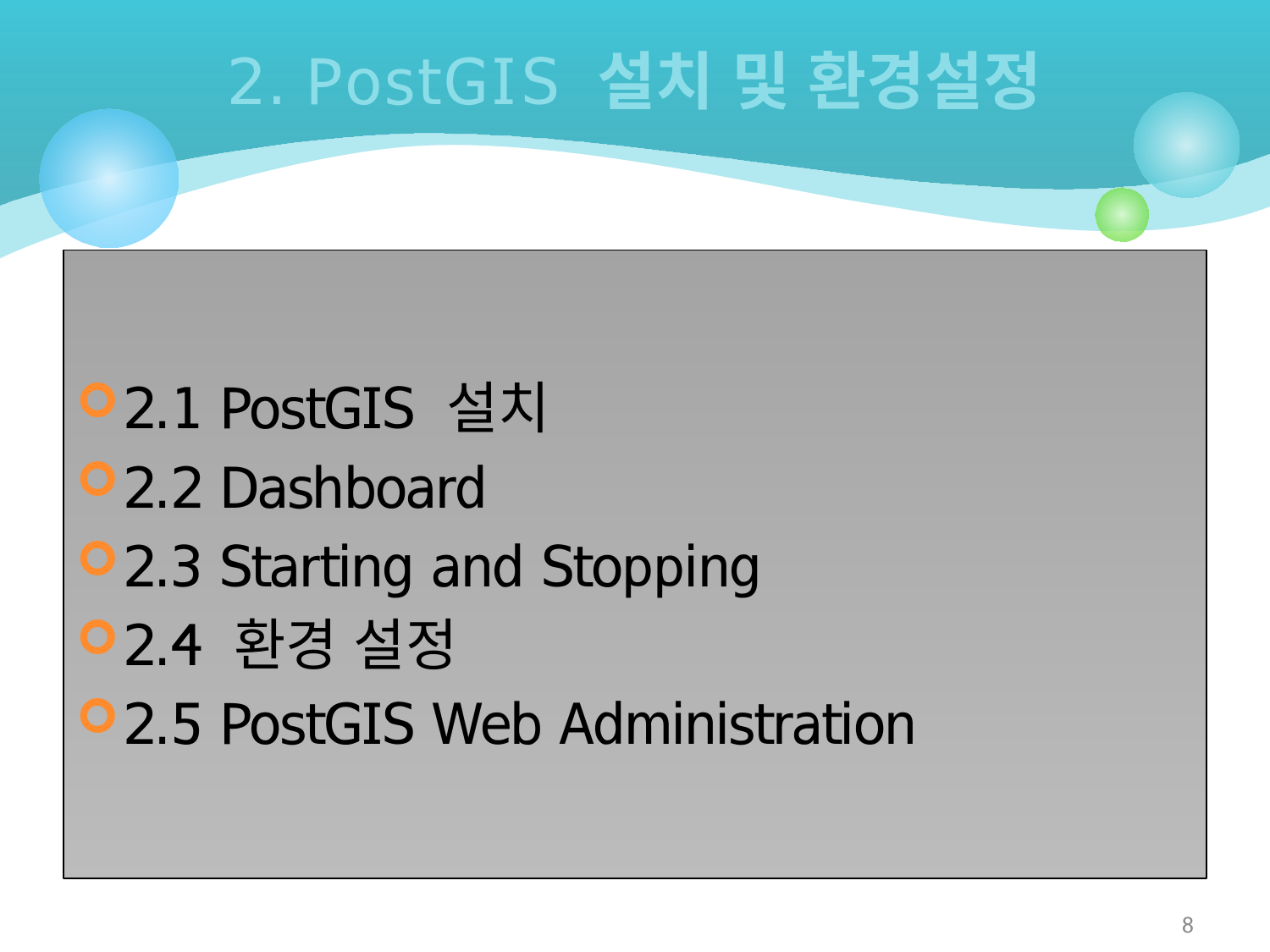

# 2. PostGIS 설치 및 환경설정
2.1 PostGIS 설치
2.2 Dashboard
2.3 Starting and Stopping
2.4 환경 설정
2.5 PostGIS Web Administration
8